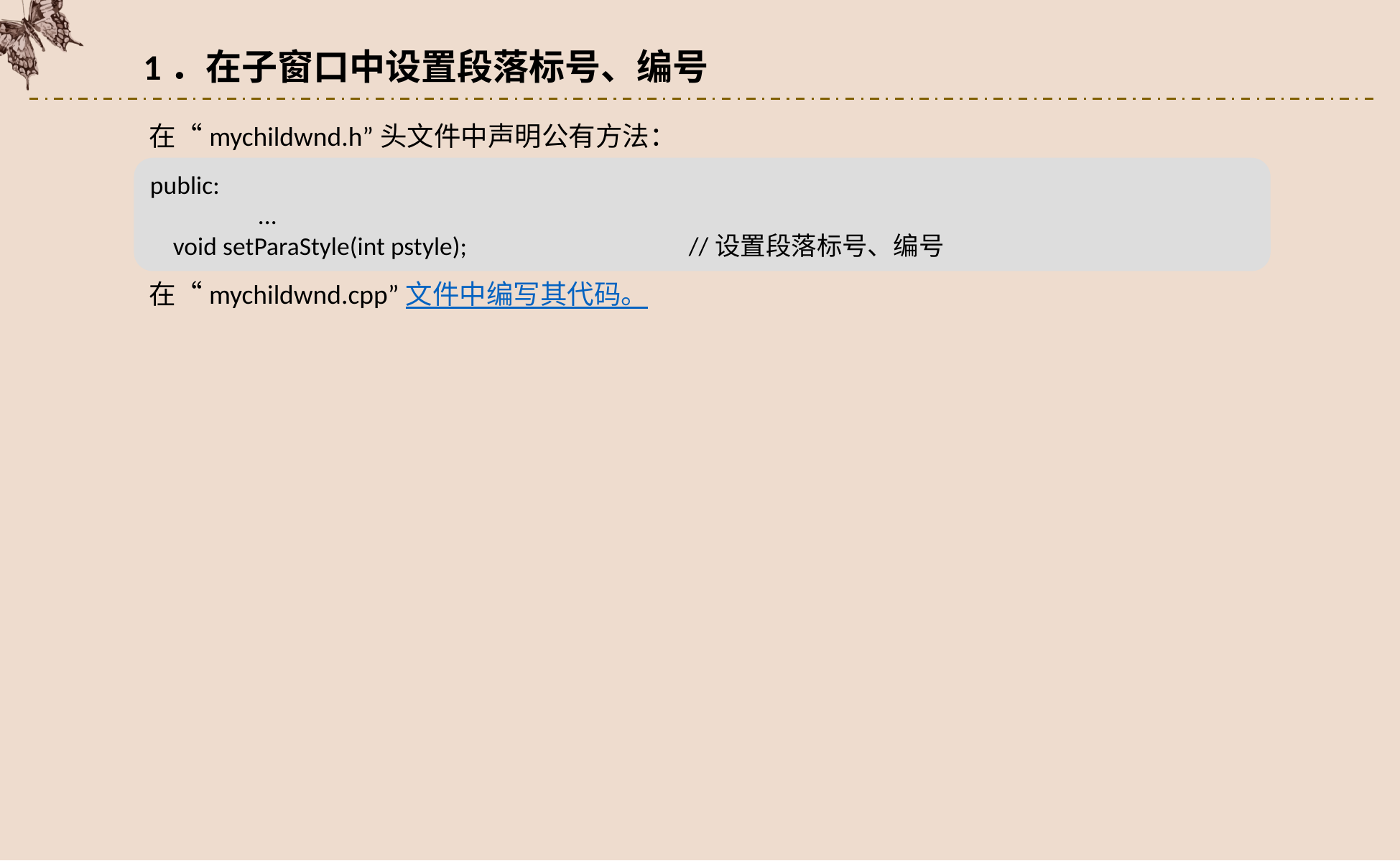

1．在子窗口中设置段落标号、编号
在“mychildwnd.h”头文件中声明公有方法：
public:
	...
    void setParaStyle(int pstyle);			//设置段落标号、编号
在“mychildwnd.cpp”文件中编写其代码。